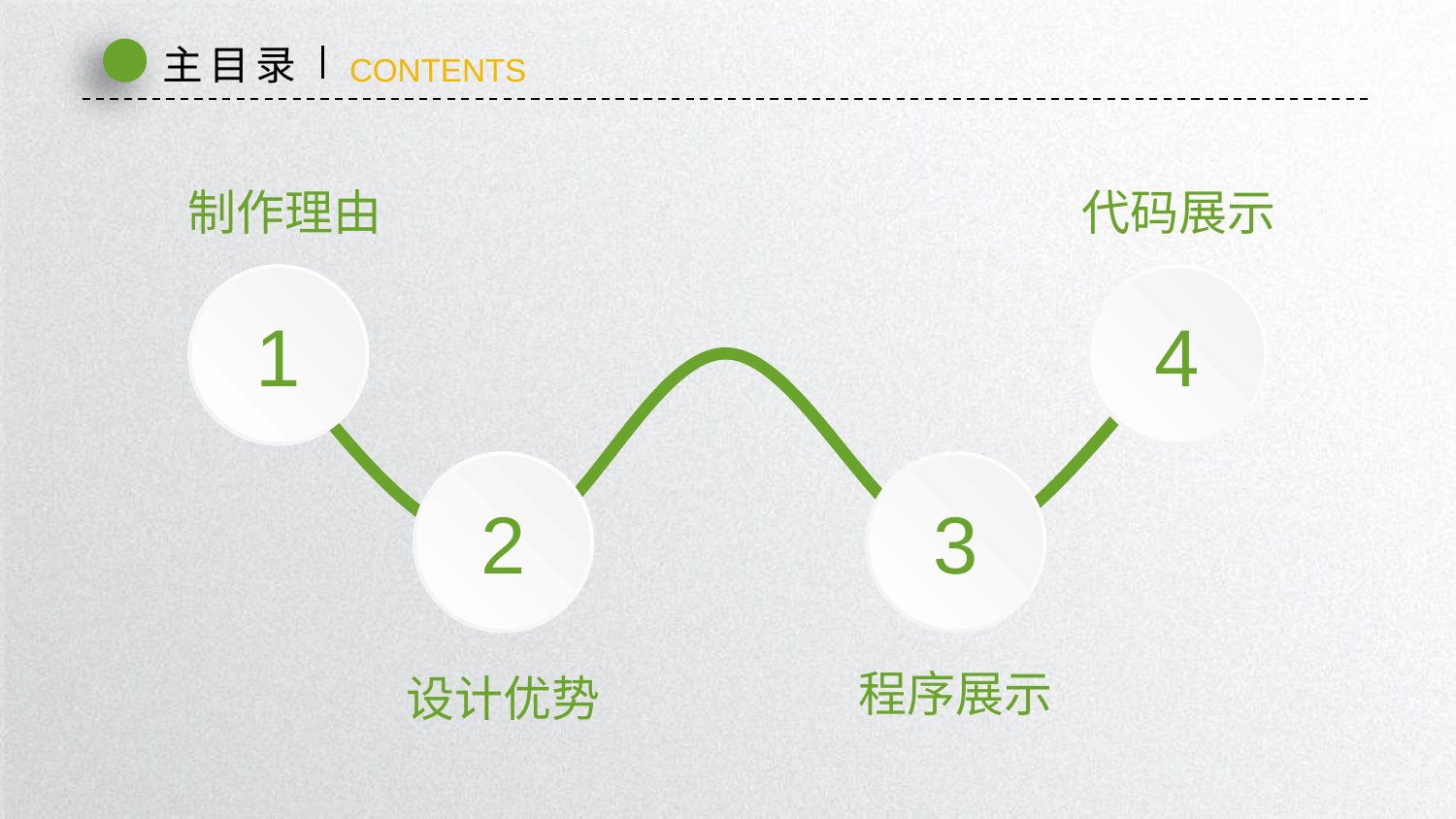

主目录

CONTENTS
制作理由
代码展示

1

4

3

2
程序展示
设计优势
延时符